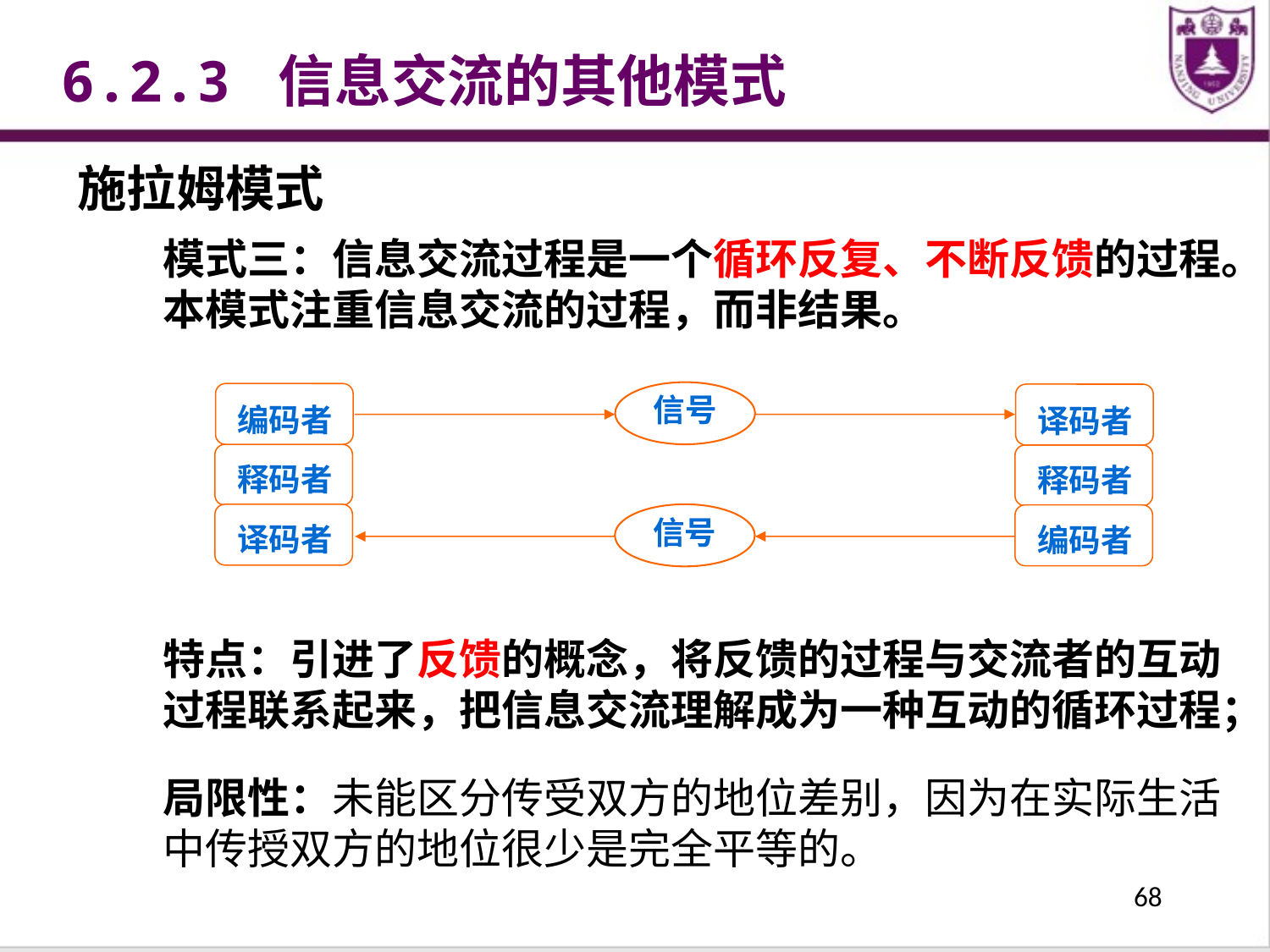

6.2.3 信息交流的其他模式
施拉姆模式
模式三：信息交流过程是一个循环反复、不断反馈的过程。本模式注重信息交流的过程，而非结果。

信号

编码者
译码者

释码者
释码者

信号

译码者
编码者

特点：引进了反馈的概念，将反馈的过程与交流者的互动过程联系起来，把信息交流理解成为一种互动的循环过程；
局限性：未能区分传受双方的地位差别，因为在实际生活中传授双方的地位很少是完全平等的。
68